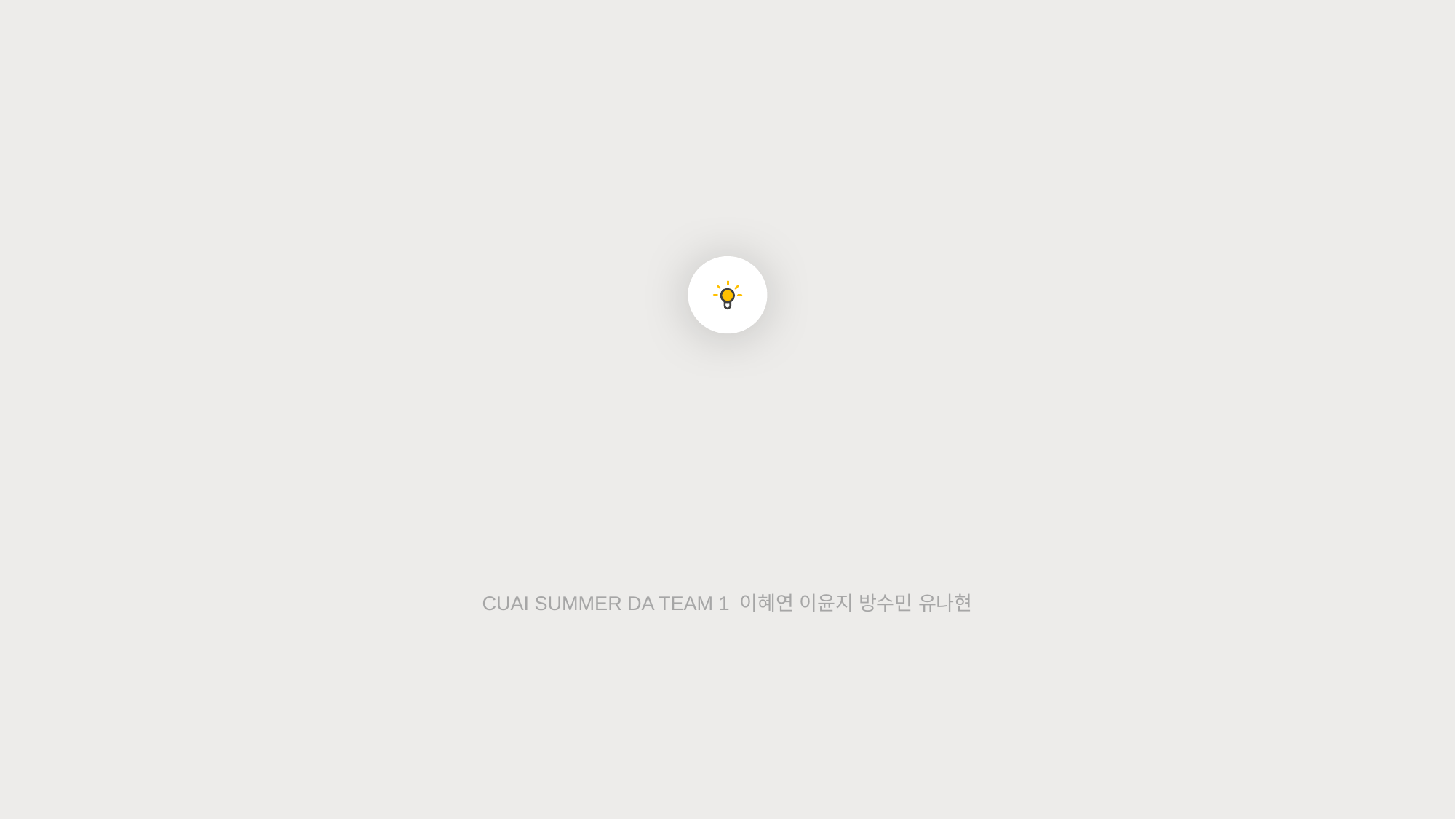

시민안전 사각지대 해소를 위한
CCTV 설치위치 선정
CUAI SUMMER DA TEAM 1 이혜연 이윤지 방수민 유나현